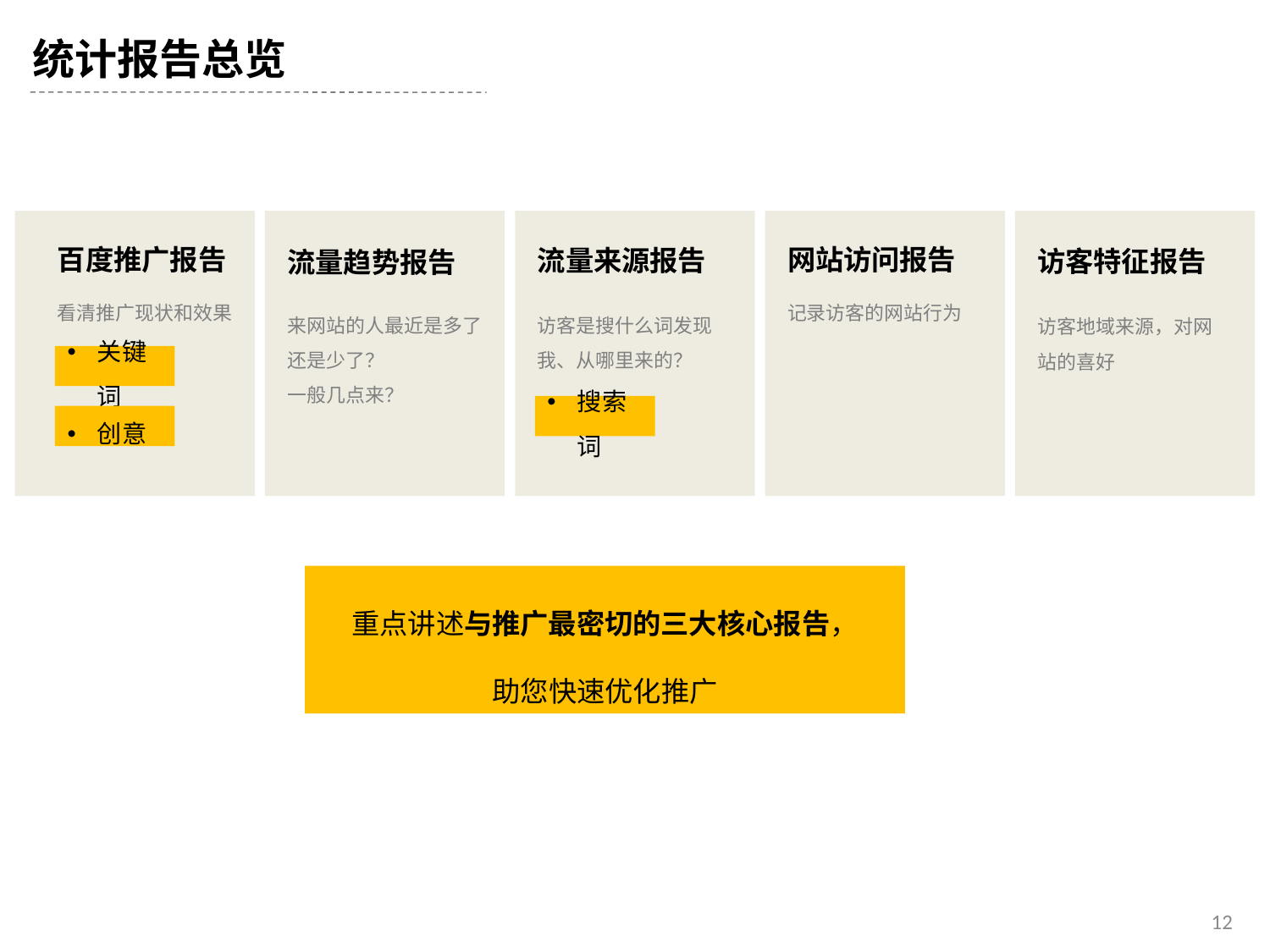

统计报告总览

百度推广报告

看清推广现状和效果
网站访问报告

记录访客的网站行为
流量来源报告

访客是搜什么词发现我、从哪里来的？
访客特征报告

访客地域来源，对网站的喜好
流量趋势报告

来网站的人最近是多了还是少了？
一般几点来？
关键词
搜索词
创意
重点讲述与推广最密切的三大核心报告，
助您快速优化推广
12